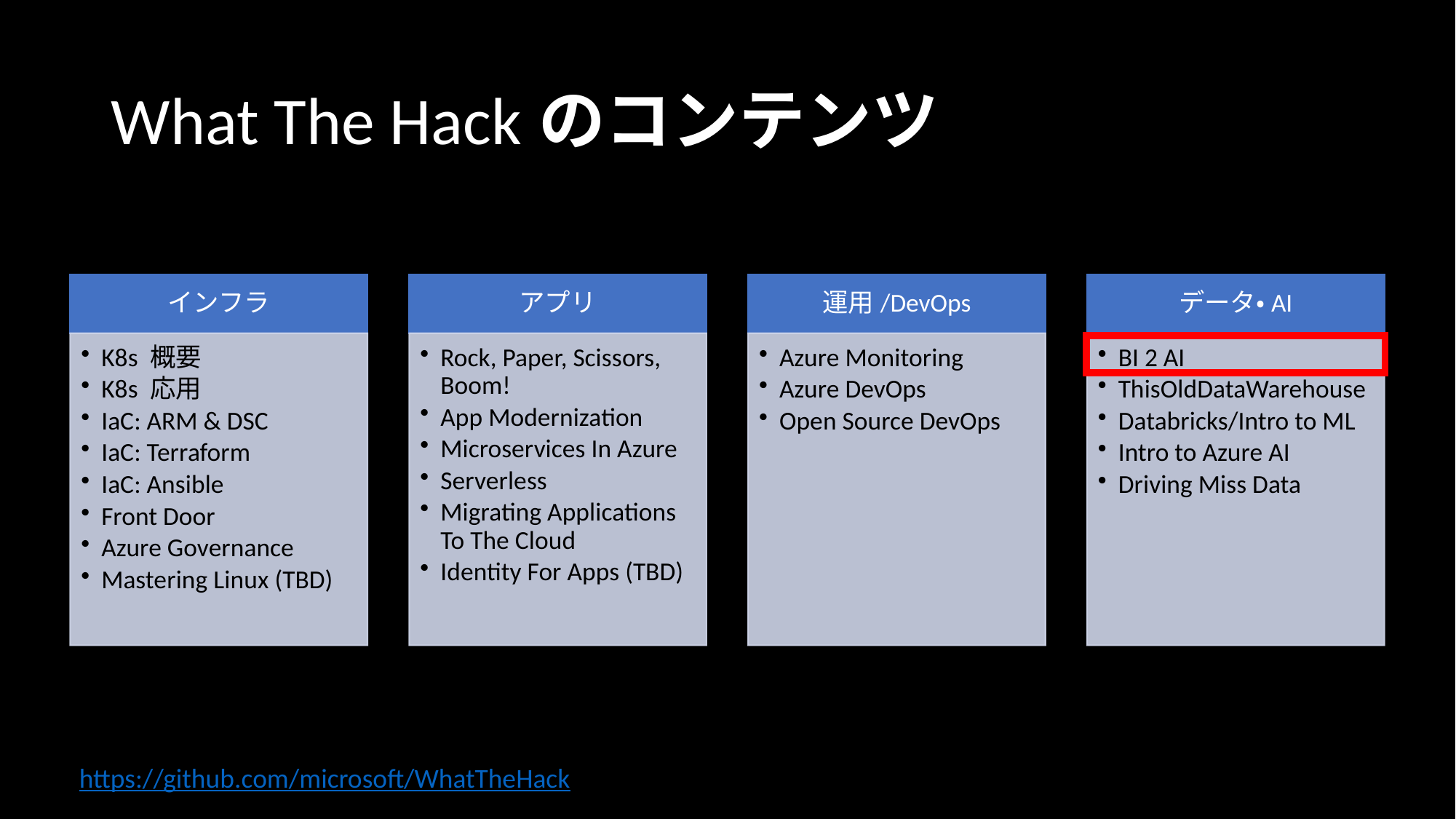

# What The Hackのコンテンツ

インフラ
K8s 概要
K8s 応用
IaC: ARM & DSC
IaC: Terraform
IaC: Ansible
Front Door
Azure Governance
Mastering Linux (TBD)
アプリ
Rock, Paper, Scissors, Boom!
App Modernization
Microservices In Azure
Serverless
Migrating Applications To The Cloud
Identity For Apps (TBD)
運用/DevOps
Azure Monitoring
Azure DevOps
Open Source DevOps
データ・AI
BI 2 AI
ThisOldDataWarehouse
Databricks/Intro to ML
Intro to Azure AI
Driving Miss Data

https://github.com/microsoft/WhatTheHack